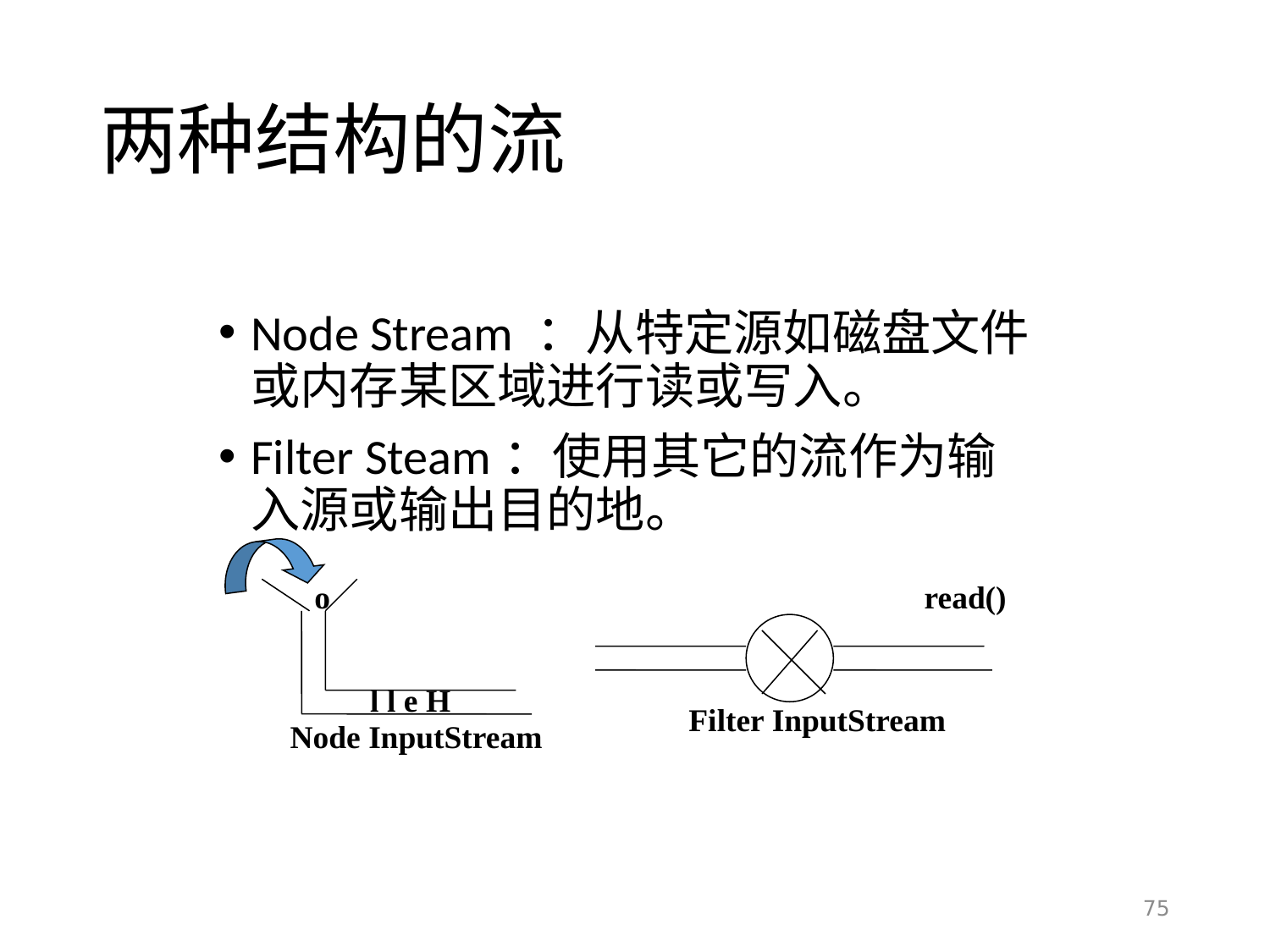

# 两种结构的流
Node Stream ：从特定源如磁盘文件或内存某区域进行读或写入。
Filter Steam：使用其它的流作为输入源或输出目的地。

o

l l e H

Node InputStream

read()

Filter InputStream
75